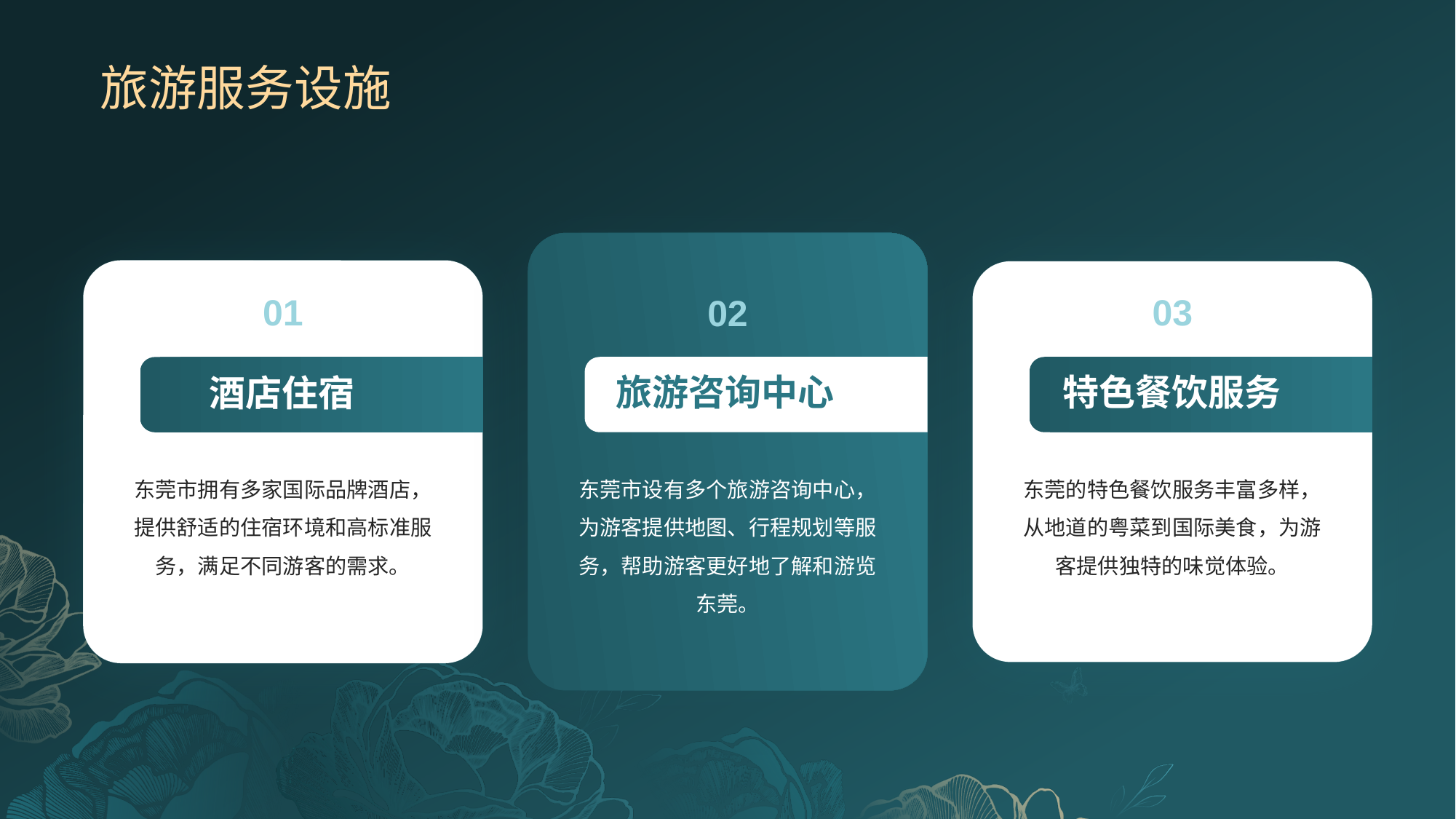

# 旅游服务设施

01
02
03
旅游咨询中心
特色餐饮服务
酒店住宿
东莞市拥有多家国际品牌酒店，提供舒适的住宿环境和高标准服务，满足不同游客的需求。
东莞市设有多个旅游咨询中心，为游客提供地图、行程规划等服务，帮助游客更好地了解和游览东莞。
东莞的特色餐饮服务丰富多样，从地道的粤菜到国际美食，为游客提供独特的味觉体验。